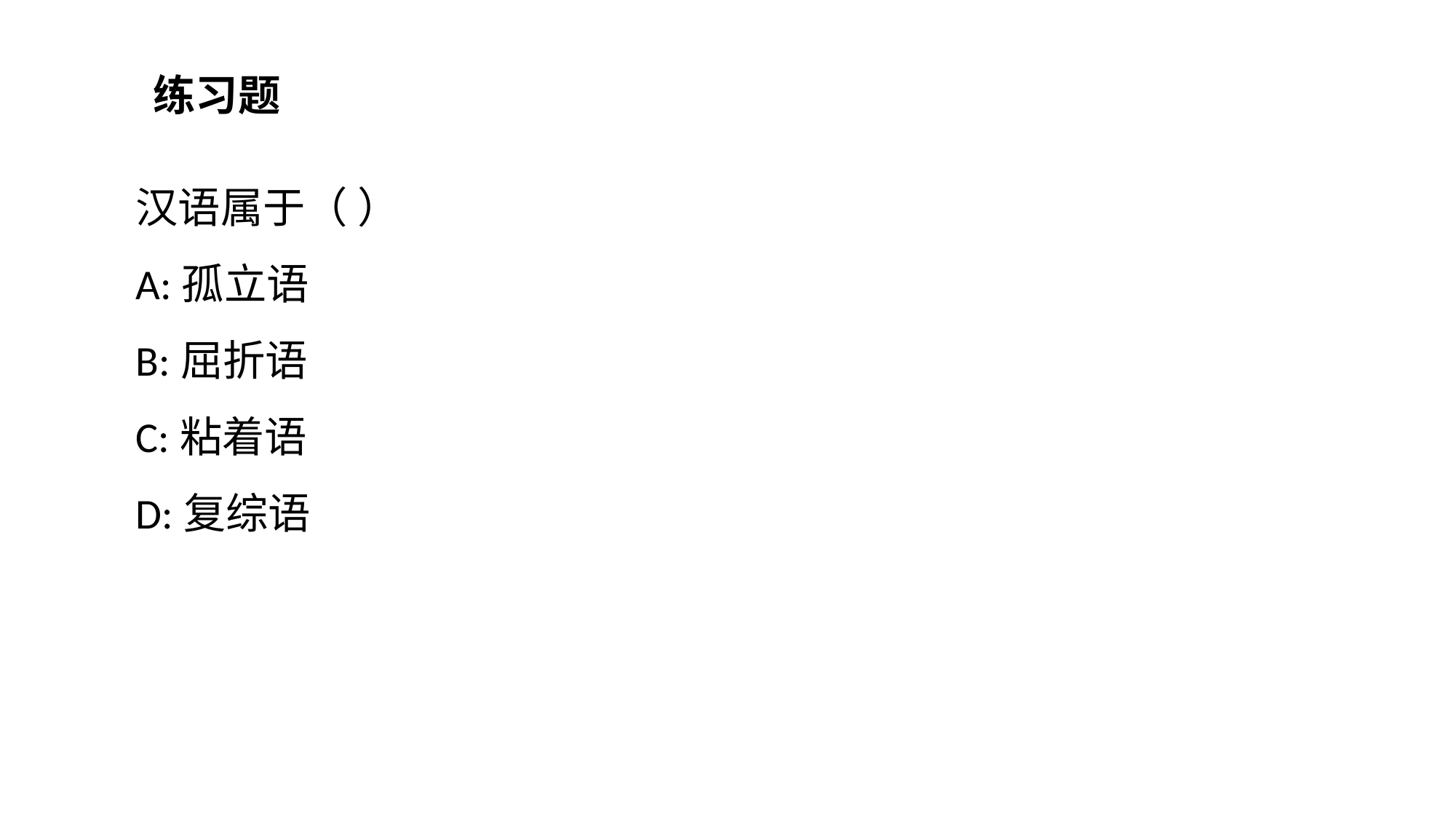

练习题
汉语属于（ ）
A:孤立语
B:屈折语
C:粘着语
D:复综语